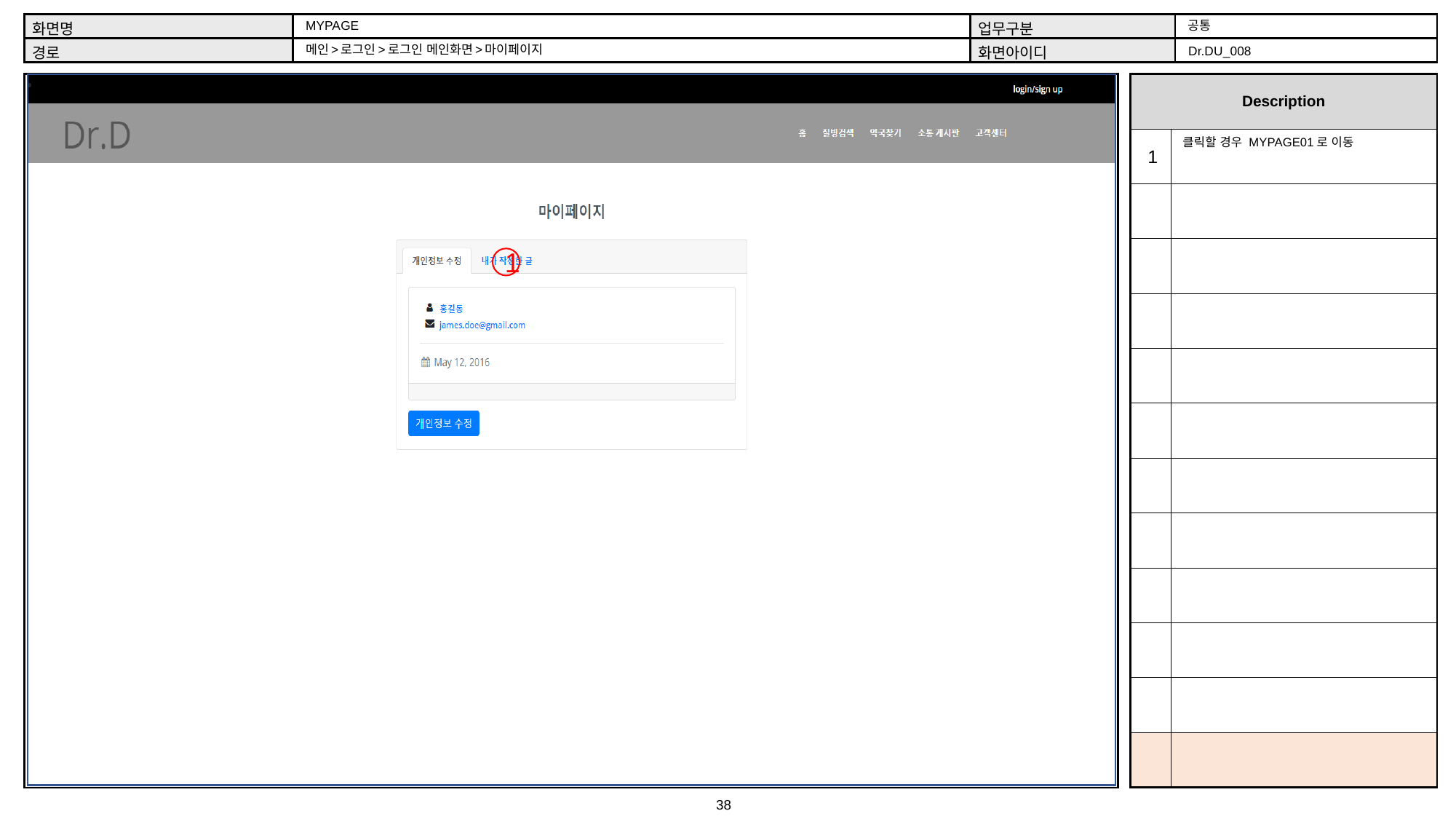

공통
MYPAGE
메인>로그인>로그인 메인화면>마이페이지
Dr.DU_008

클릭할 경우 MYPAGE01로 이동
1
1